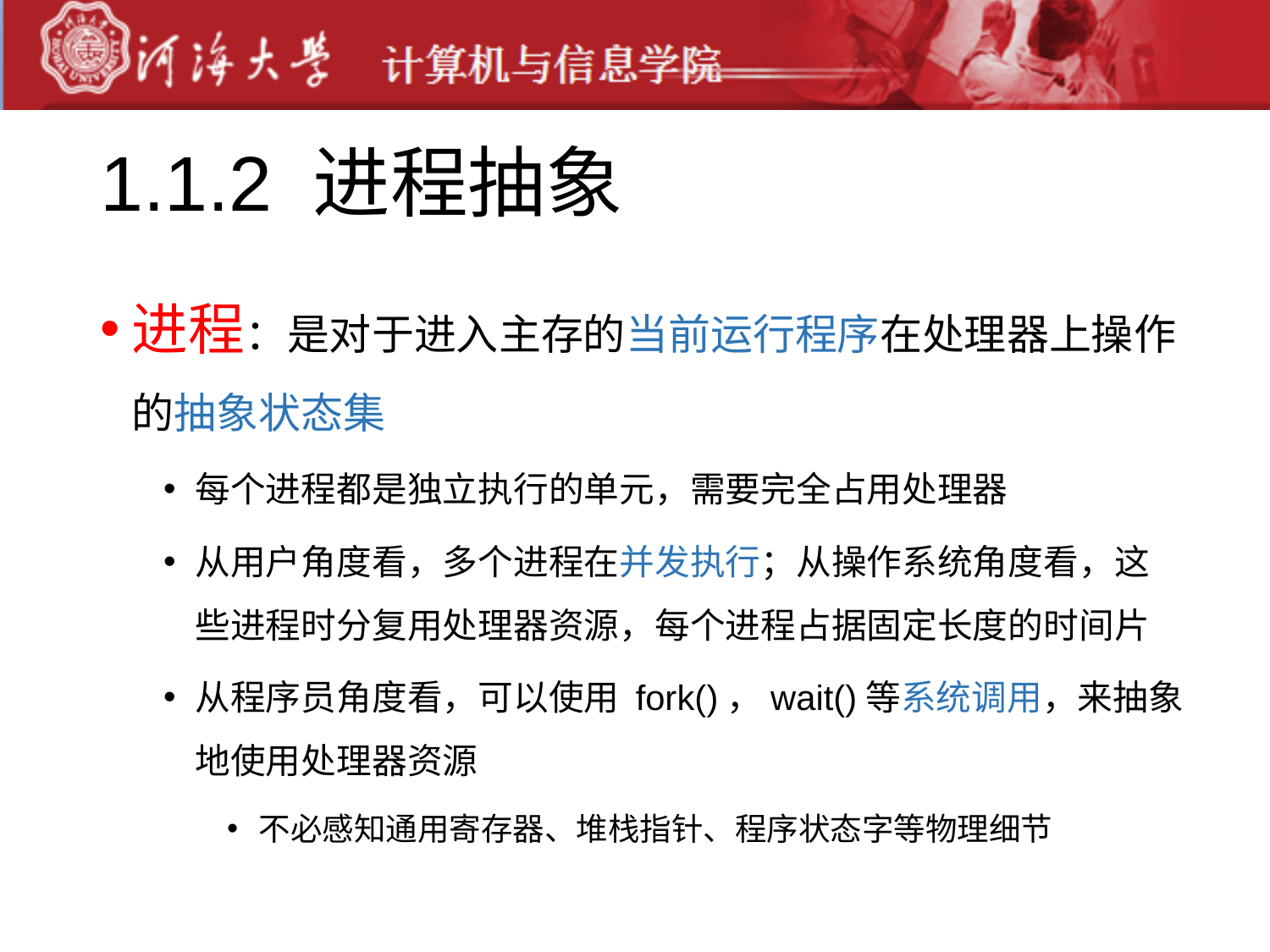

# 1.1.2 进程抽象
进程：是对于进入主存的当前运行程序在处理器上操作的抽象状态集
每个进程都是独立执行的单元，需要完全占用处理器
从用户角度看，多个进程在并发执行；从操作系统角度看，这些进程时分复用处理器资源，每个进程占据固定长度的时间片
从程序员角度看，可以使用 fork()，wait()等系统调用，来抽象地使用处理器资源
不必感知通用寄存器、堆栈指针、程序状态字等物理细节